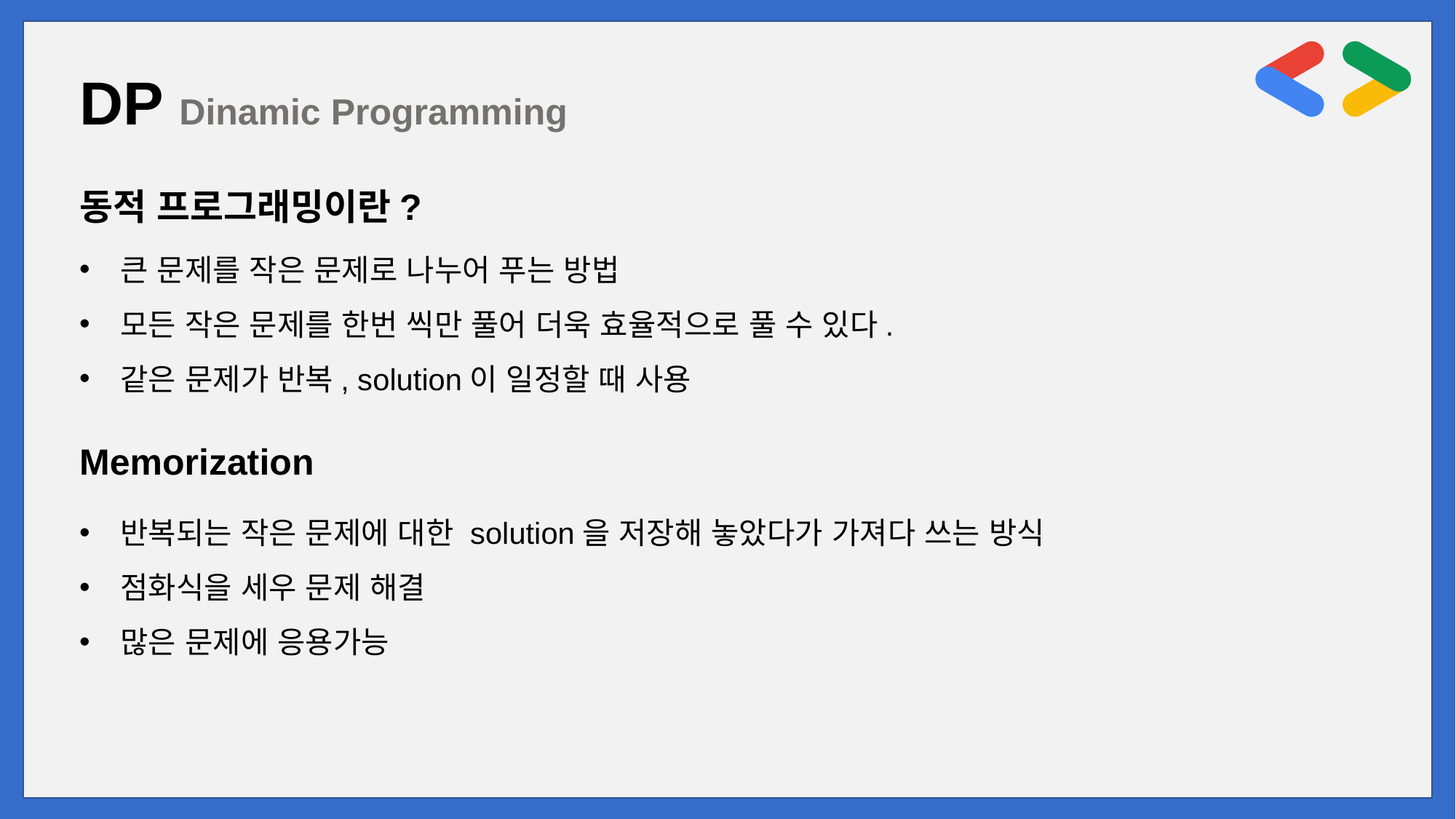

DP Dinamic Programming
동적 프로그래밍이란?
큰 문제를 작은 문제로 나누어 푸는 방법
모든 작은 문제를 한번 씩만 풀어 더욱 효율적으로 풀 수 있다.
같은 문제가 반복, solution이 일정할 때 사용
Memorization
반복되는 작은 문제에 대한 solution을 저장해 놓았다가 가져다 쓰는 방식
점화식을 세우 문제 해결
많은 문제에 응용가능